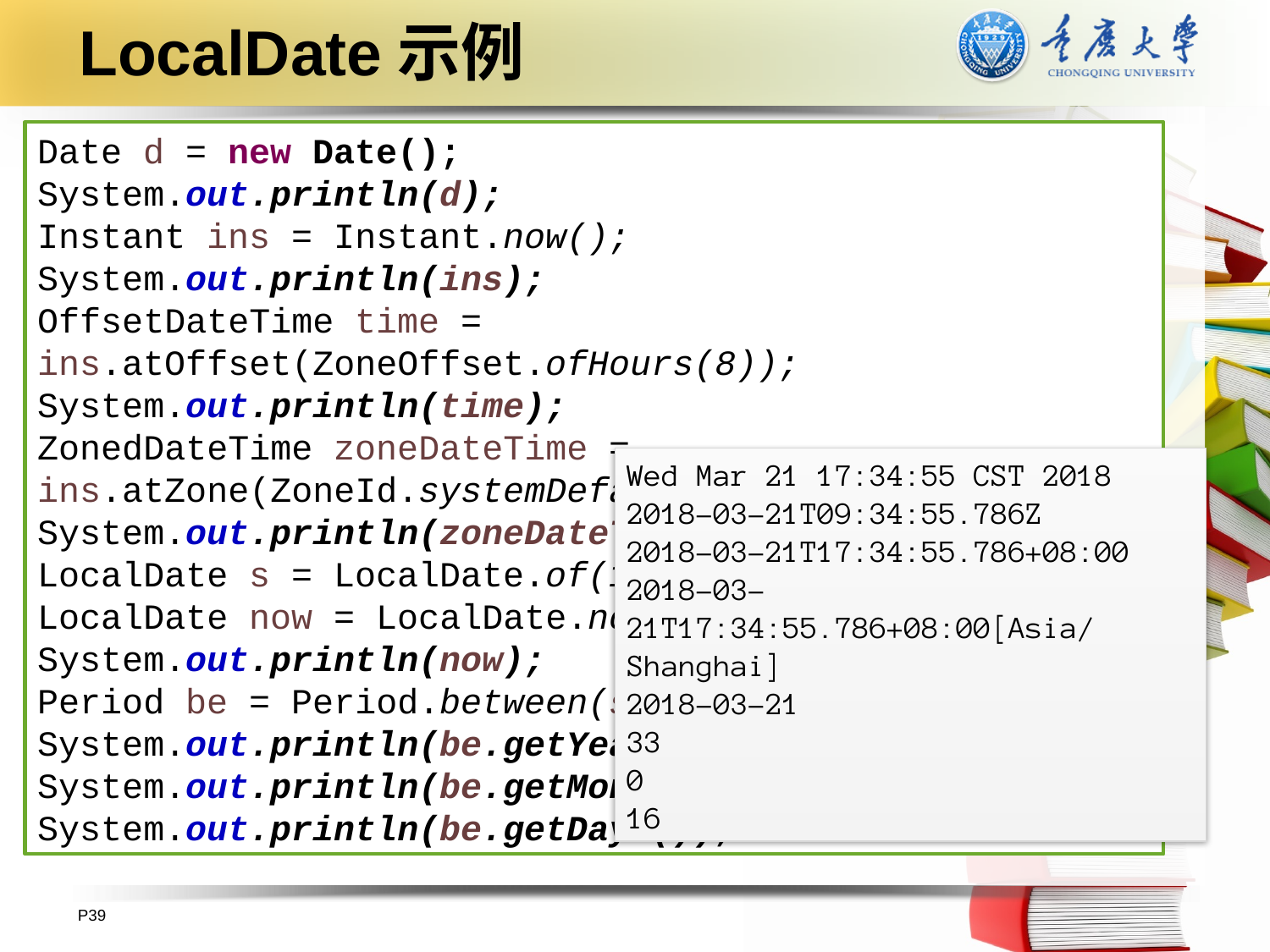

# LocalDate示例
Date d = new Date();
System.out.println(d);
Instant ins = Instant.now();
System.out.println(ins);
OffsetDateTime time = ins.atOffset(ZoneOffset.ofHours(8));
System.out.println(time);
ZonedDateTime zoneDateTime = ins.atZone(ZoneId.systemDefault());
System.out.println(zoneDateTime);
LocalDate s = LocalDate.of(1985, 03, 05);
LocalDate now = LocalDate.now();
System.out.println(now);
Period be = Period.between(s, now);
System.out.println(be.getYears());
System.out.println(be.getMonths());
System.out.println(be.getDays());

Wed Mar 21 17:34:55 CST 2018
2018-03-21T09:34:55.786Z
2018-03-21T17:34:55.786+08:00
2018-03-21T17:34:55.786+08:00[Asia/Shanghai]
2018-03-21
33
0
16
P39